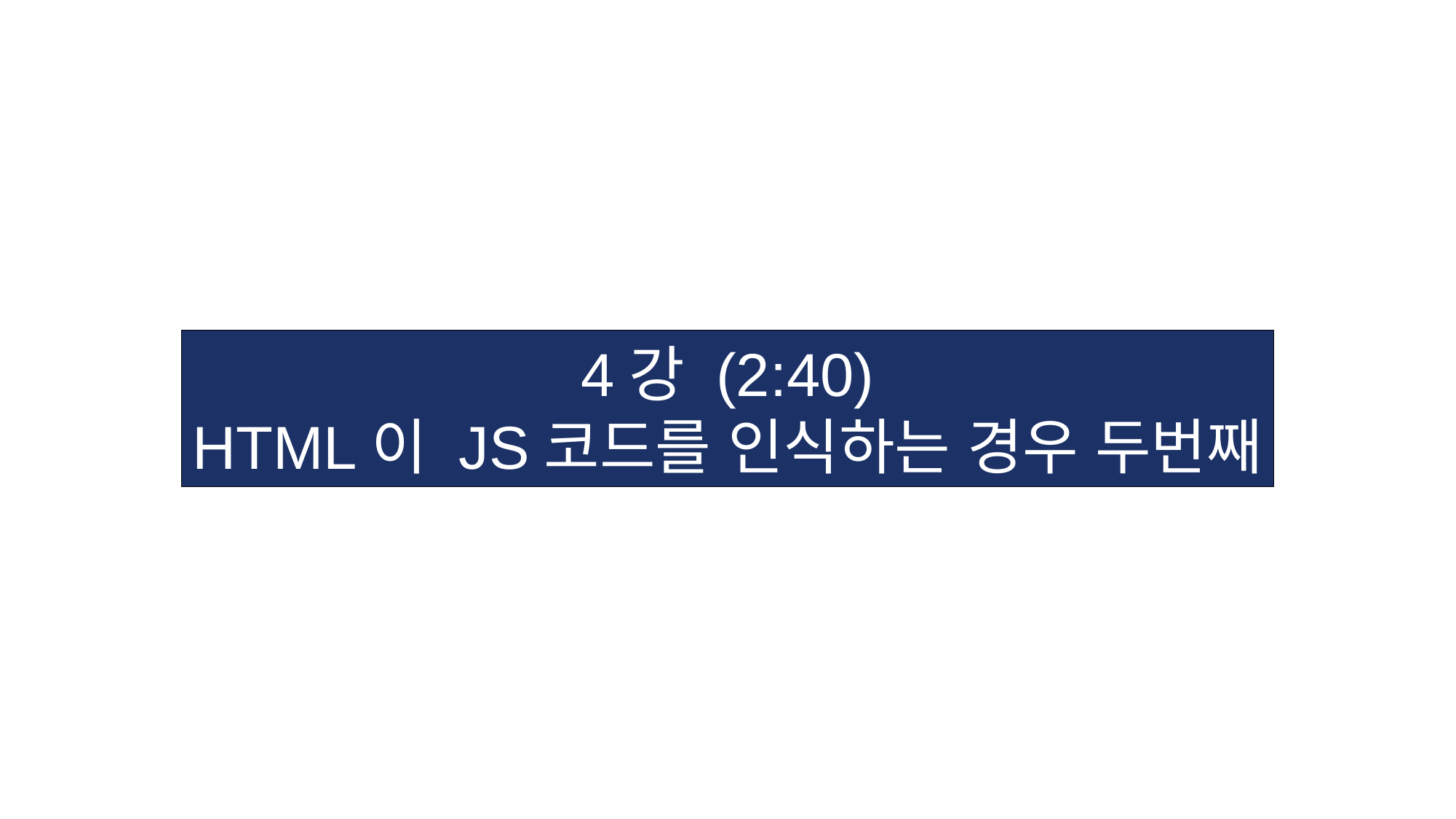

4강 (2:40)
HTML이 JS코드를 인식하는 경우 두번째